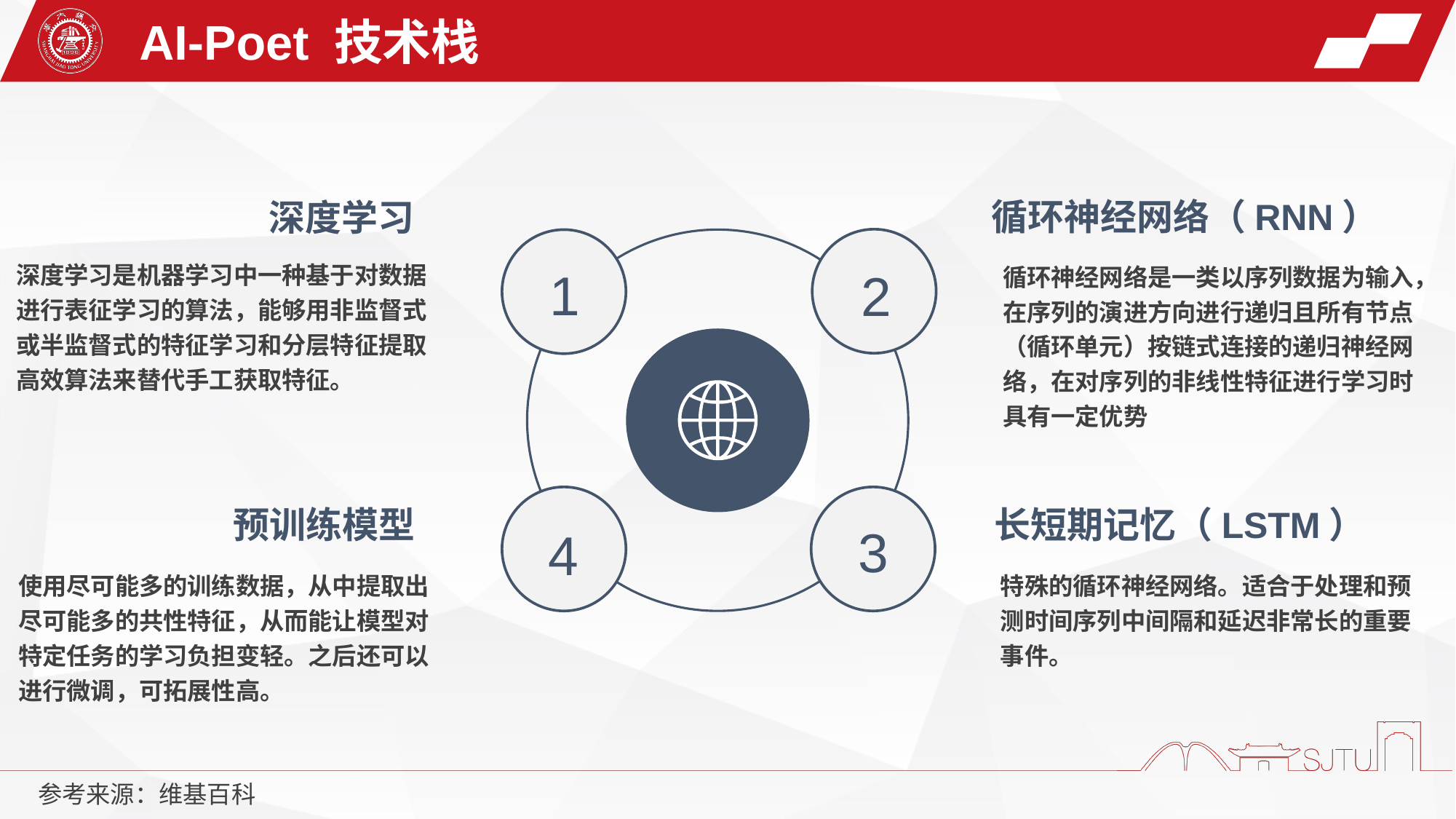

AI-Poet 技术栈
循环神经网络（RNN）
深度学习

1
2

3
4
深度学习是机器学习中一种基于对数据进行表征学习的算法，能够用非监督式或半监督式的特征学习和分层特征提取高效算法来替代手工获取特征。
循环神经网络是一类以序列数据为输入，在序列的演进方向进行递归且所有节点（循环单元）按链式连接的递归神经网络，在对序列的非线性特征进行学习时具有一定优势
预训练模型
长短期记忆（LSTM）
使用尽可能多的训练数据，从中提取出尽可能多的共性特征，从而能让模型对特定任务的学习负担变轻。之后还可以进行微调，可拓展性高。
特殊的循环神经网络。适合于处理和预测时间序列中间隔和延迟非常长的重要事件。
参考来源：维基百科